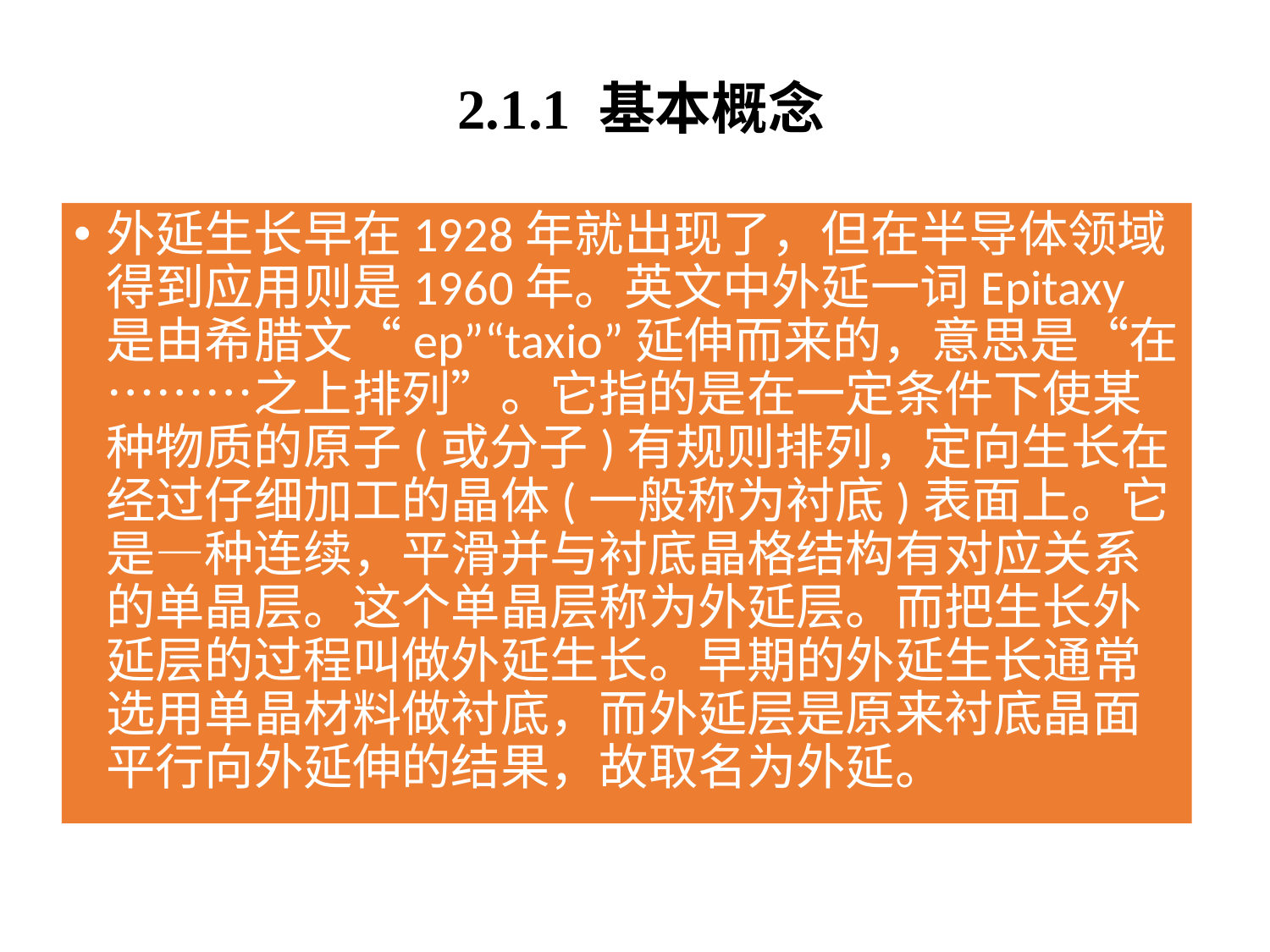

2.1.1 基本概念
外延生长早在1928年就出现了，但在半导体领域得到应用则是1960年。英文中外延一词Epitaxy是由希腊文“ep”“taxio”延伸而来的，意思是“在………之上排列”。它指的是在一定条件下使某种物质的原子(或分子)有规则排列，定向生长在经过仔细加工的晶体(一般称为衬底)表面上。它是—种连续，平滑并与衬底晶格结构有对应关系的单晶层。这个单晶层称为外延层。而把生长外延层的过程叫做外延生长。早期的外延生长通常选用单晶材料做衬底，而外延层是原来衬底晶面平行向外延伸的结果，故取名为外延。
33